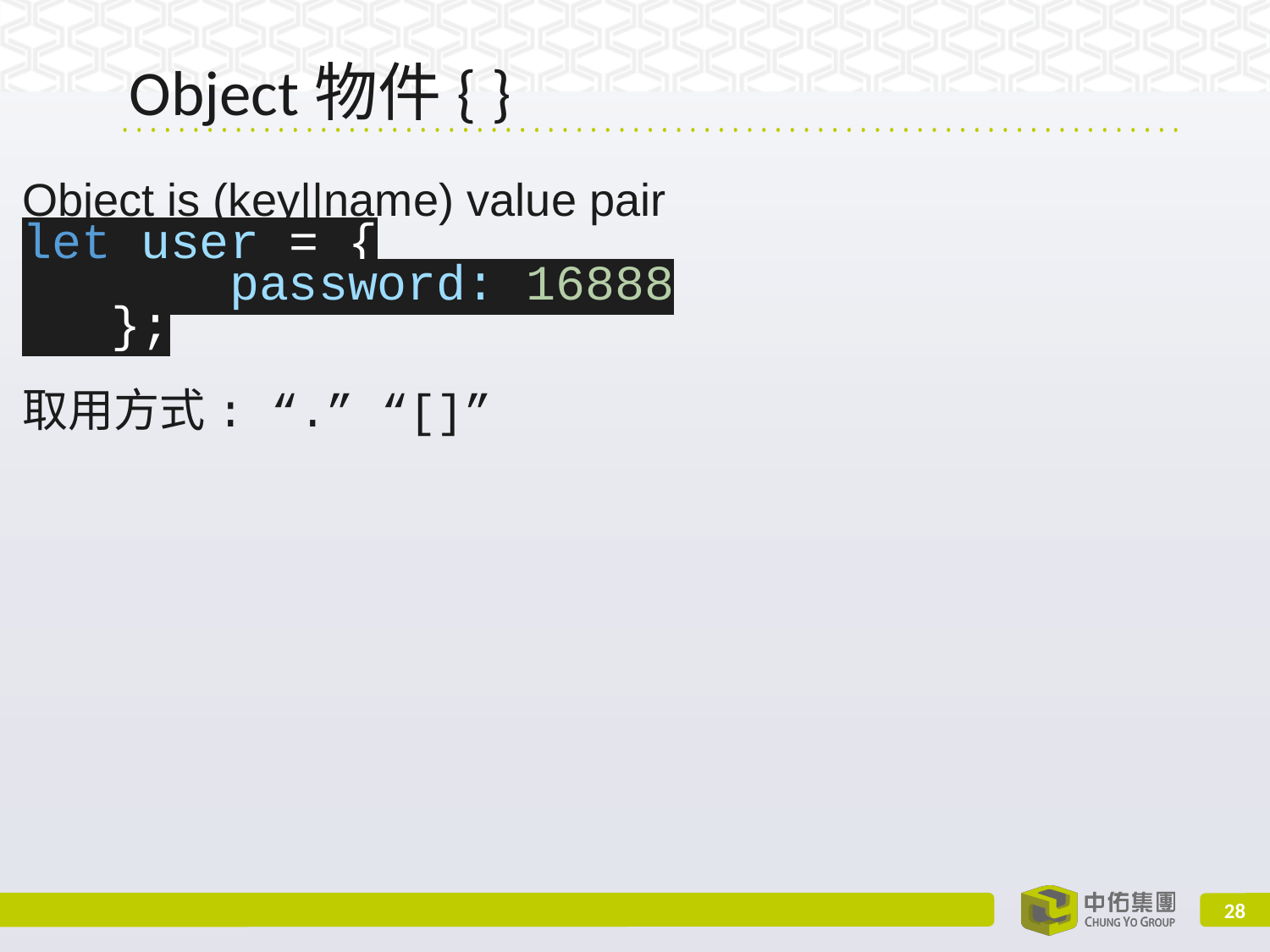

# Object物件{ }
Object is (key||name) value pair
let user = {
       password: 16888
   };

取用方式: “.” “[]”
28